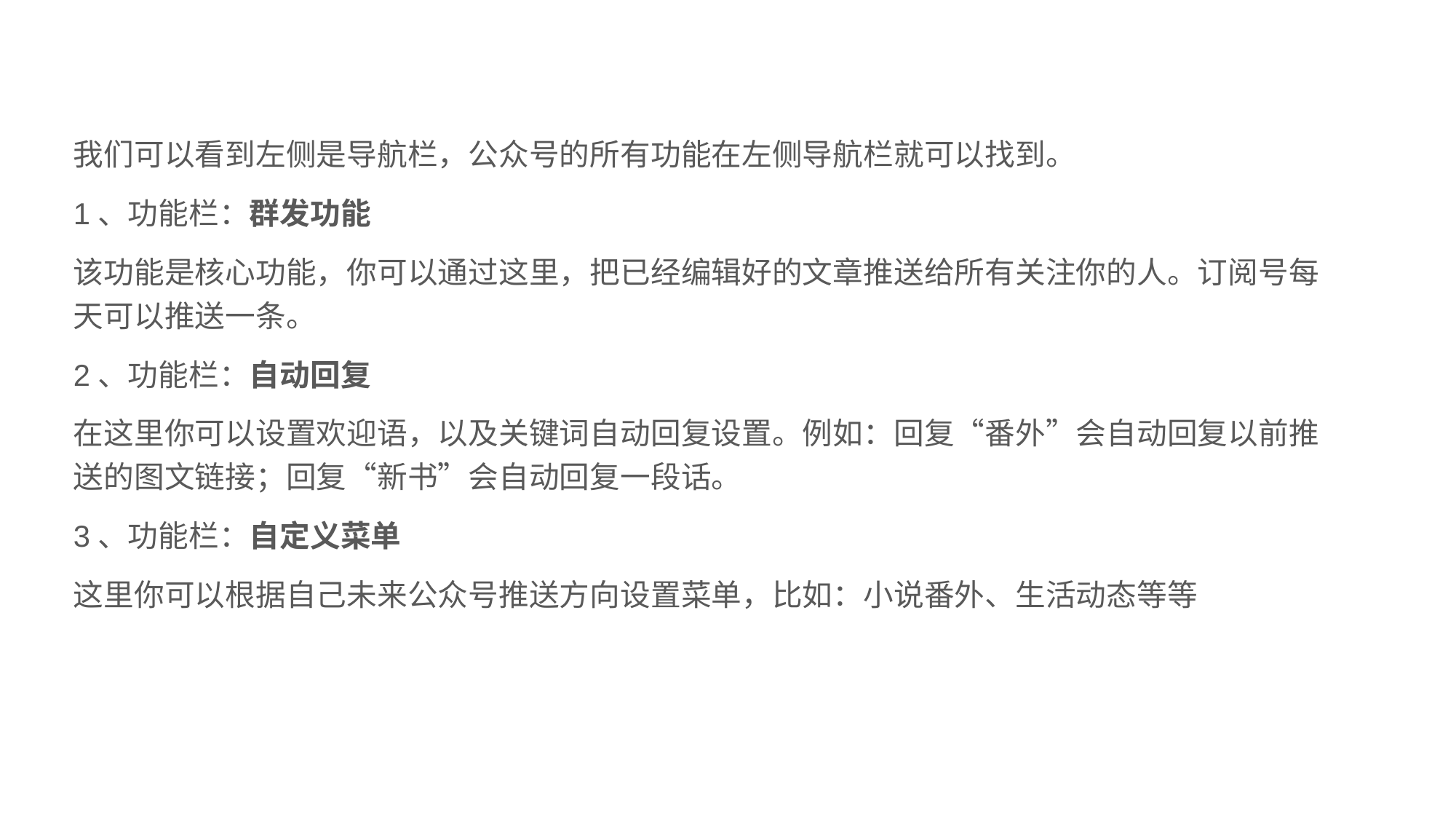

我们可以看到左侧是导航栏，公众号的所有功能在左侧导航栏就可以找到。
1、功能栏：群发功能
该功能是核心功能，你可以通过这里，把已经编辑好的文章推送给所有关注你的人。订阅号每天可以推送一条。
2、功能栏：自动回复
在这里你可以设置欢迎语，以及关键词自动回复设置。例如：回复“番外”会自动回复以前推送的图文链接；回复“新书”会自动回复一段话。
3、功能栏：自定义菜单
这里你可以根据自己未来公众号推送方向设置菜单，比如：小说番外、生活动态等等